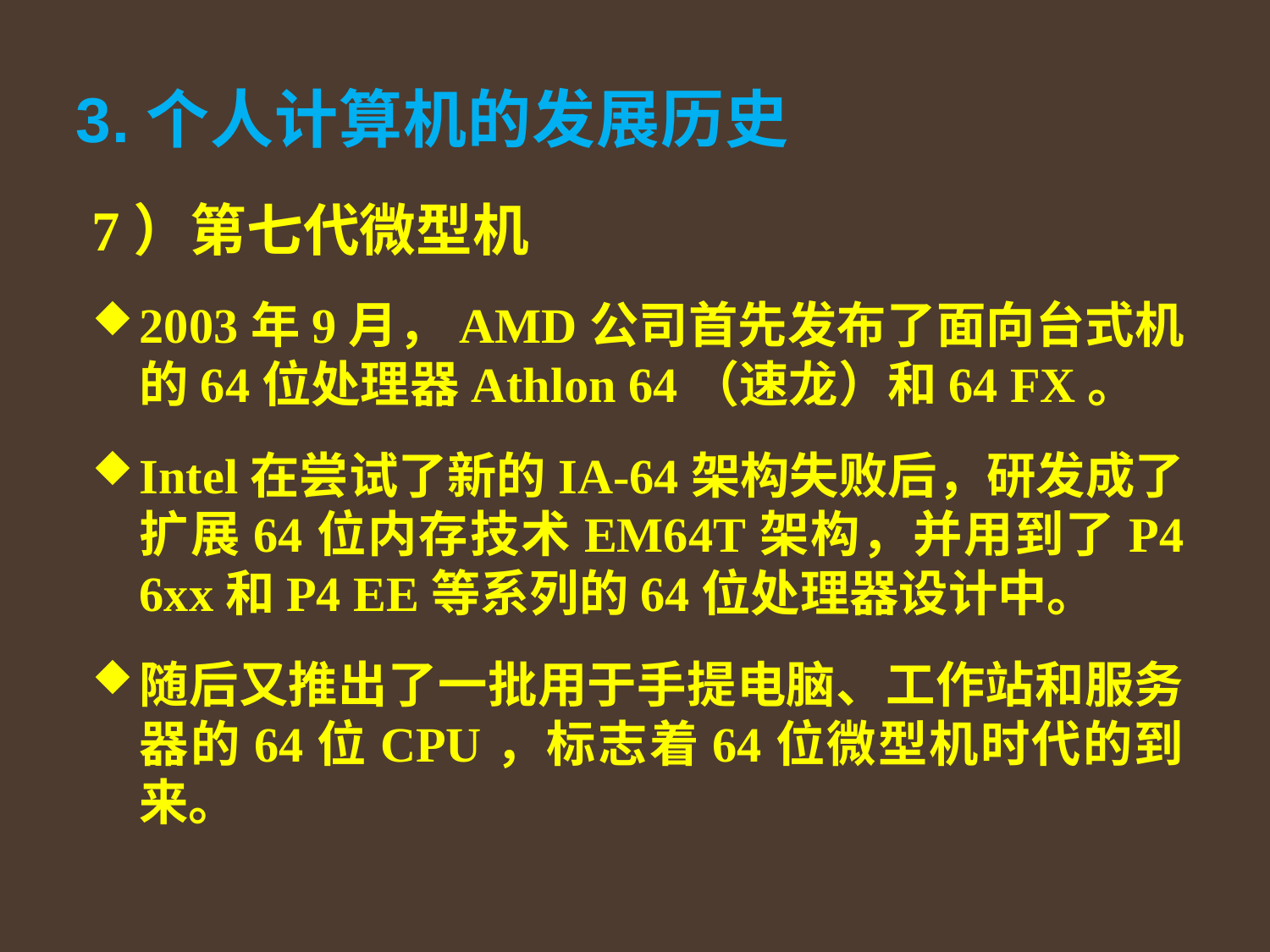

# 3.个人计算机的发展历史
7）第七代微型机
2003年9月，AMD公司首先发布了面向台式机的64位处理器Athlon 64（速龙）和64 FX。
Intel在尝试了新的IA-64架构失败后，研发成了扩展64位内存技术EM64T架构，并用到了P4 6xx和P4 EE等系列的64位处理器设计中。
随后又推出了一批用于手提电脑、工作站和服务器的64位CPU，标志着64位微型机时代的到来。